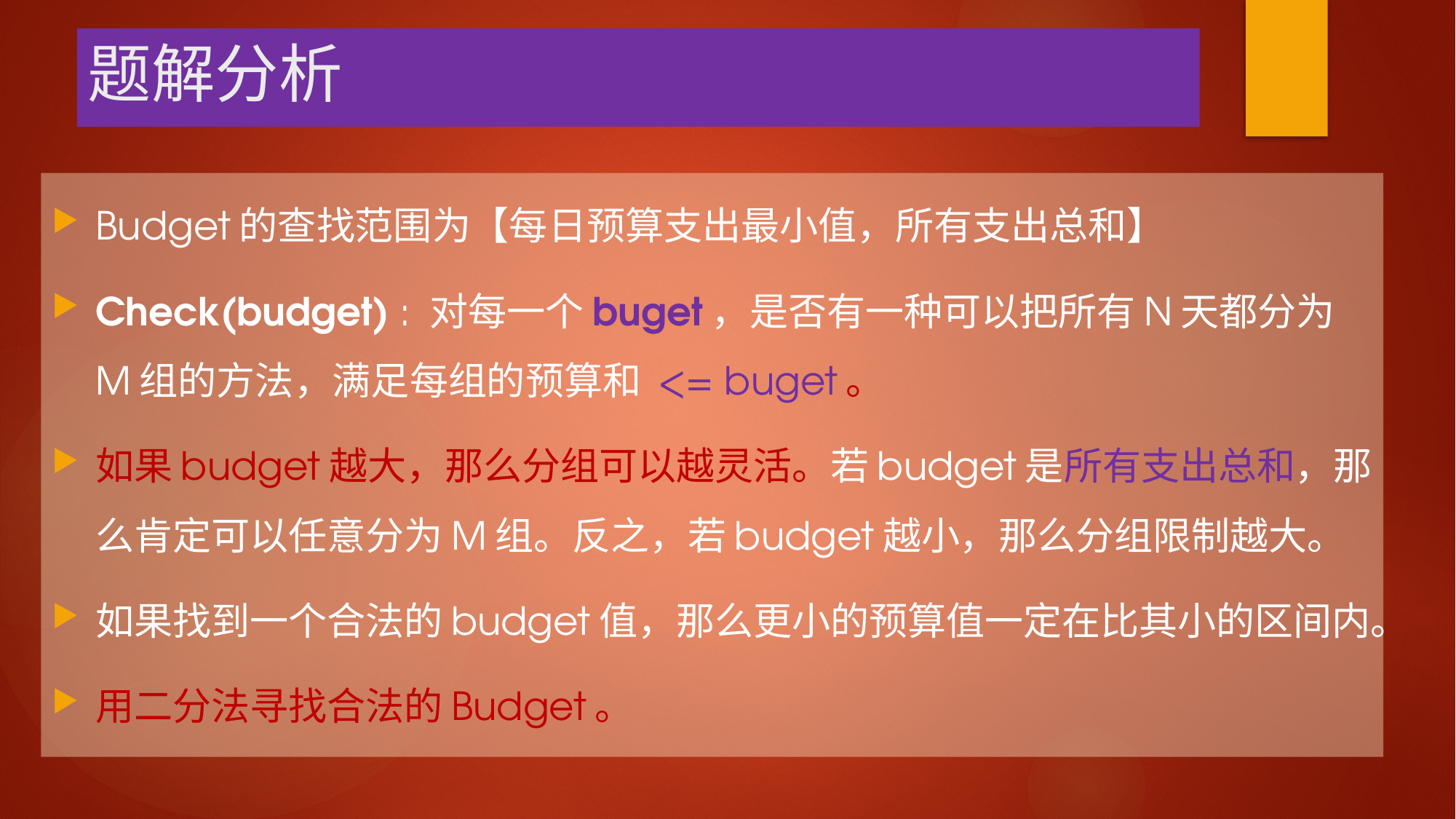

# 题解分析
Budget的查找范围为【每日预算支出最小值，所有支出总和】
Check(budget) : 对每一个buget，是否有一种可以把所有N天都分为M组的方法，满足每组的预算和 <= buget。
如果budget越大，那么分组可以越灵活。若budget是所有支出总和，那么肯定可以任意分为M组。反之，若budget越小，那么分组限制越大。
如果找到一个合法的budget值，那么更小的预算值一定在比其小的区间内。
用二分法寻找合法的Budget。